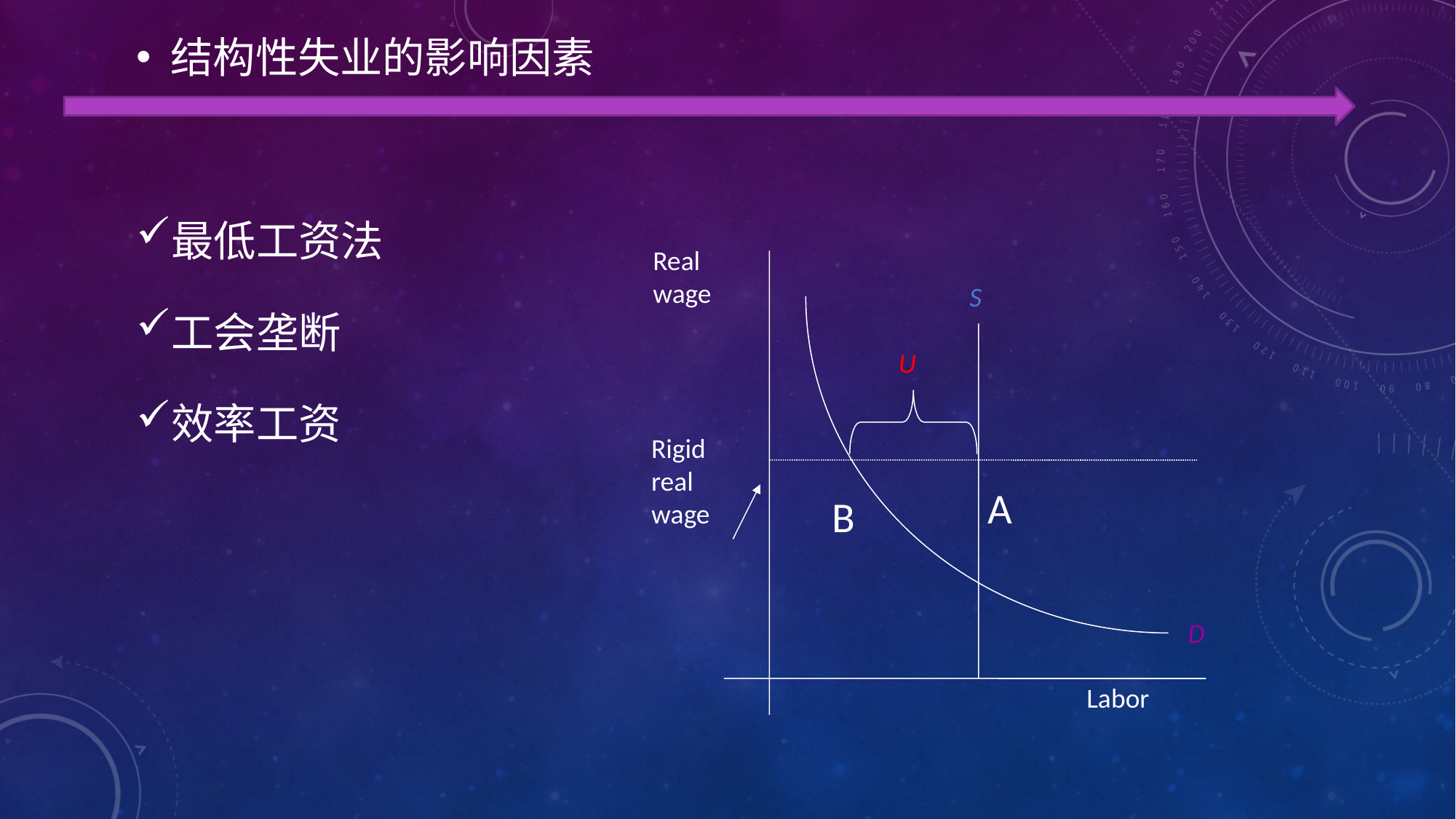

结构性失业的影响因素

最低工资法
工会垄断
效率工资

Real
wage

S

 U

Rigid
real
wage
A
B

D
               Labor